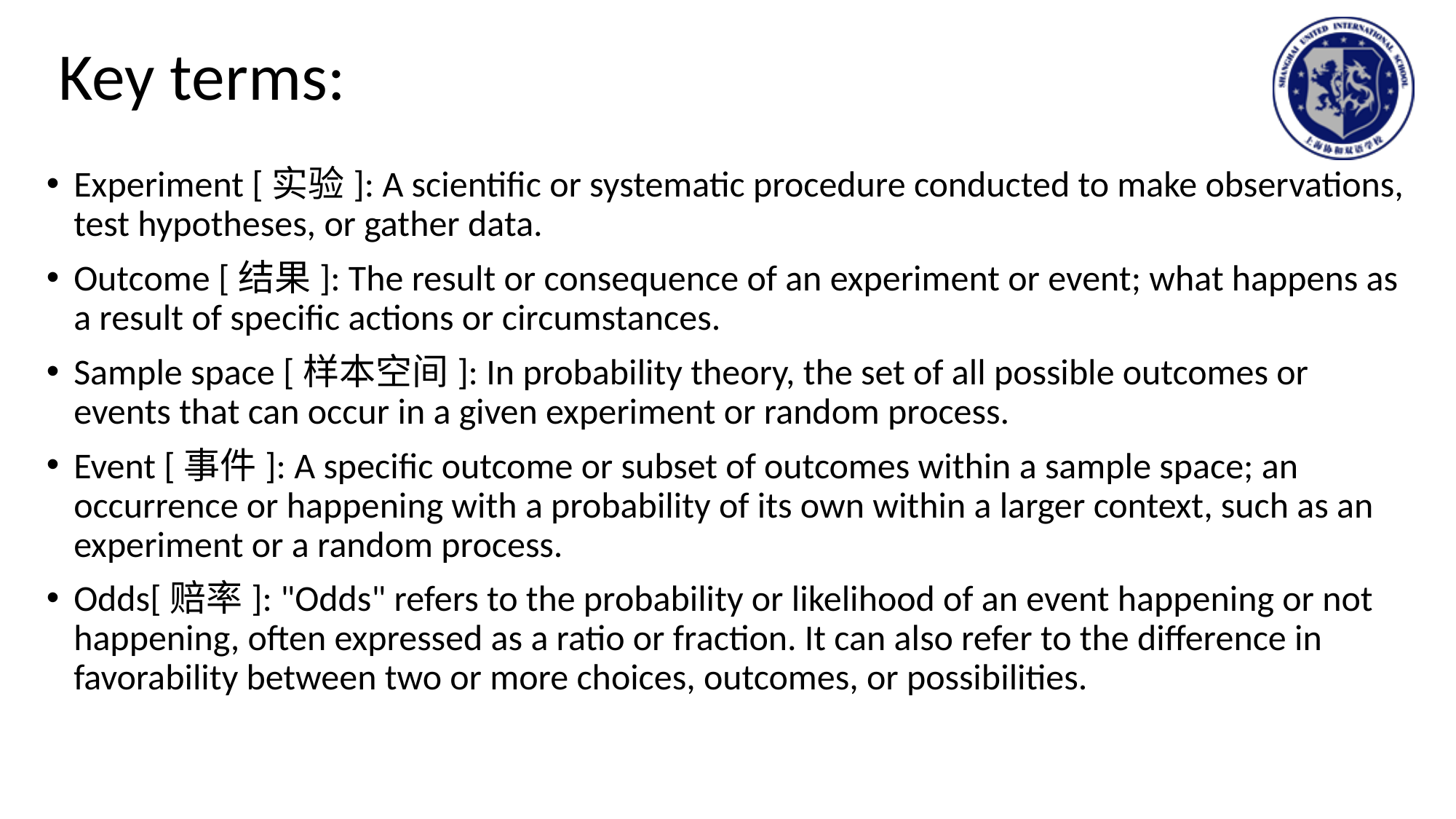

# Key terms:
Experiment [实验]: A scientific or systematic procedure conducted to make observations, test hypotheses, or gather data.
Outcome [结果]: The result or consequence of an experiment or event; what happens as a result of specific actions or circumstances.
Sample space [样本空间]: In probability theory, the set of all possible outcomes or events that can occur in a given experiment or random process.
Event [事件]: A specific outcome or subset of outcomes within a sample space; an occurrence or happening with a probability of its own within a larger context, such as an experiment or a random process.
Odds[赔率]: "Odds" refers to the probability or likelihood of an event happening or not happening, often expressed as a ratio or fraction. It can also refer to the difference in favorability between two or more choices, outcomes, or possibilities.